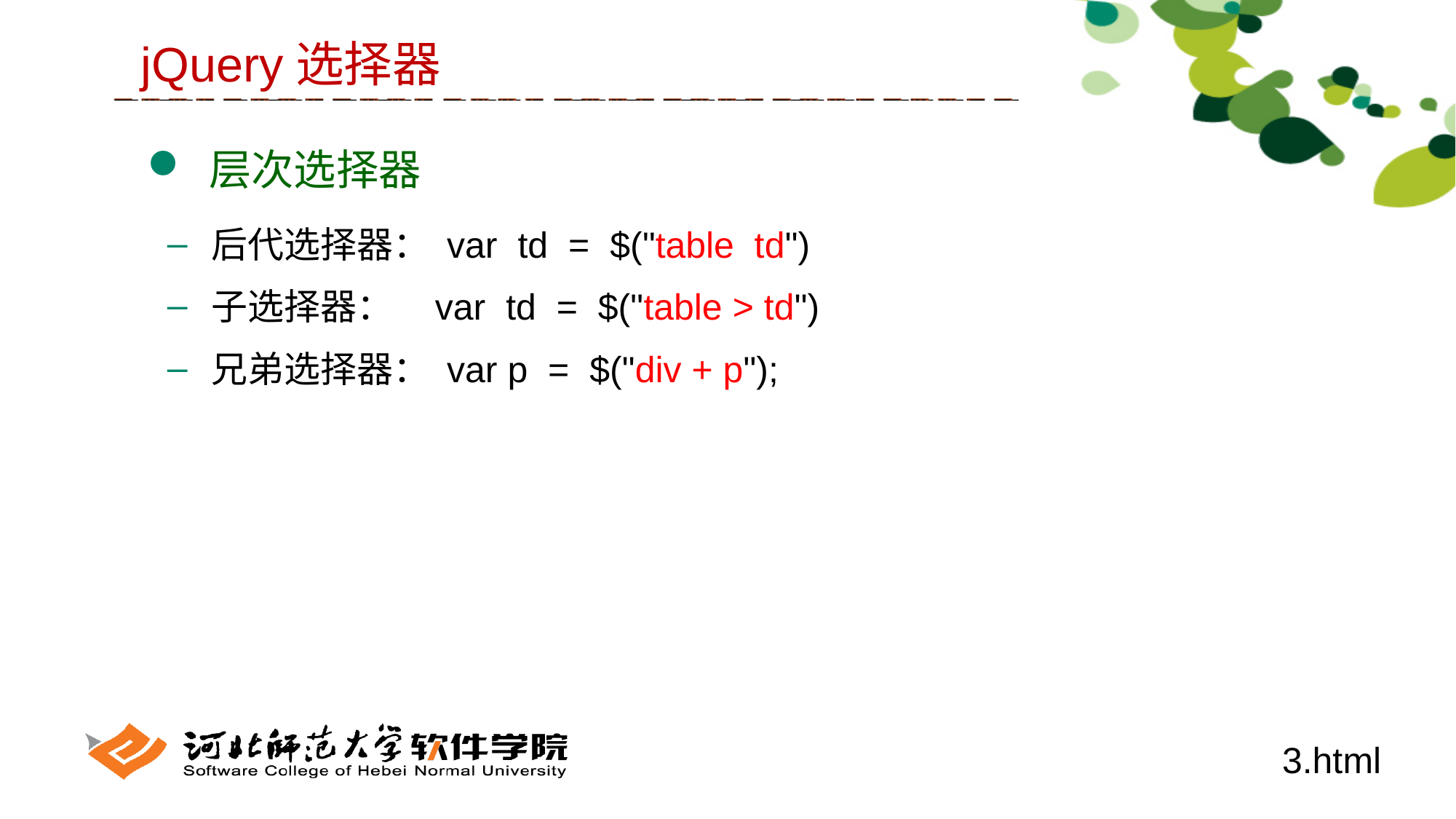

jQuery选择器
 层次选择器
 后代选择器： var  td  =  $("table  td")
 子选择器：    var  td  =  $("table > td")
 兄弟选择器： var p  =  $("div + p");

3.html